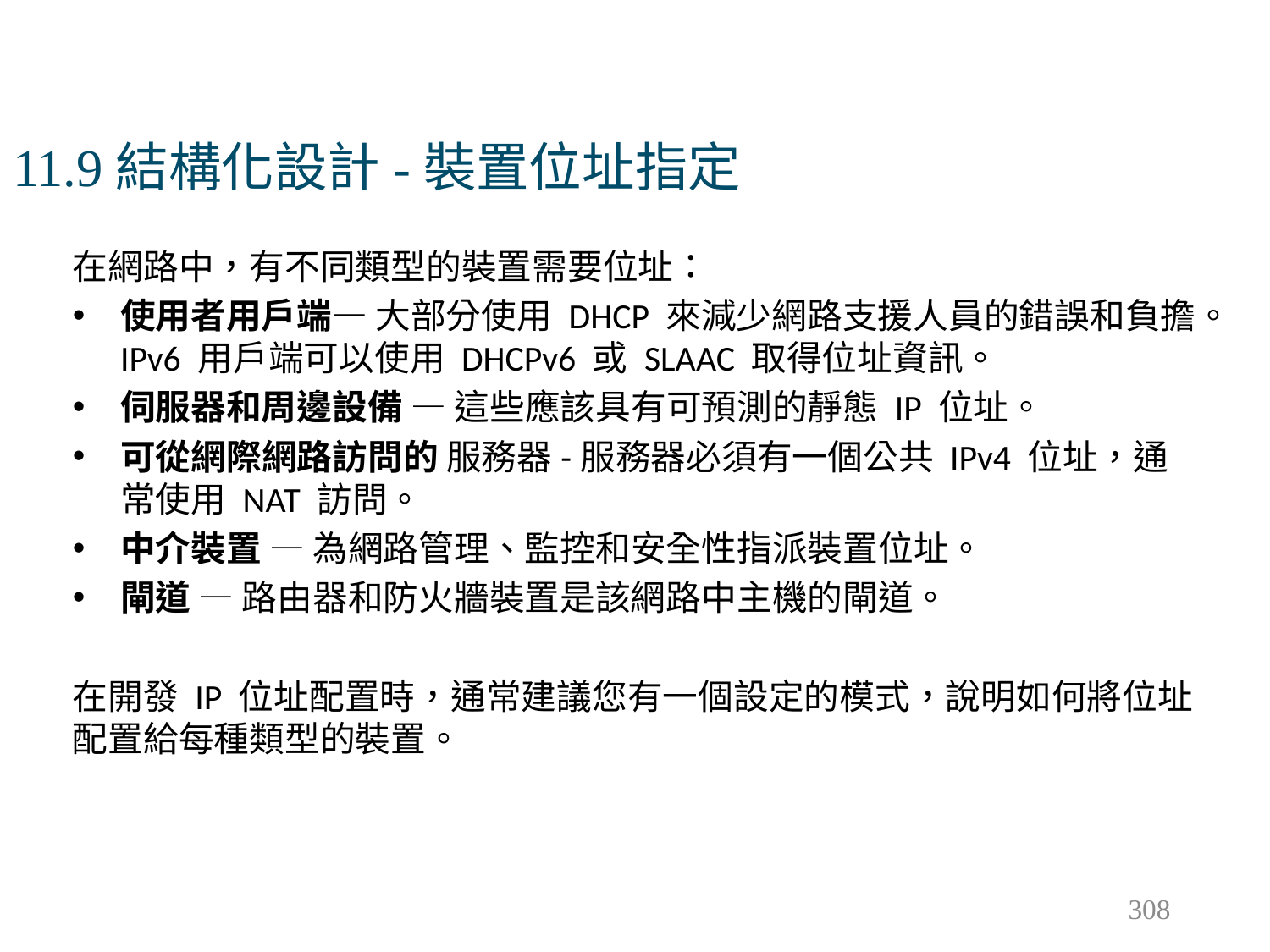

# 11.9結構化設計-裝置位址指定
在網路中，有不同類型的裝置需要位址：
使用者用戶端— 大部分使用 DHCP 來減少網路支援人員的錯誤和負擔。IPv6 用戶端可以使用 DHCPv6 或 SLAAC 取得位址資訊。
伺服器和周邊設備 — 這些應該具有可預測的靜態 IP 位址。
可從網際網路訪問的 服務器-服務器必須有一個公共 IPv4 位址，通常使用 NAT 訪問。
中介裝置 — 為網路管理、監控和安全性指派裝置位址。
閘道 — 路由器和防火牆裝置是該網路中主機的閘道。

在開發 IP 位址配置時，通常建議您有一個設定的模式，說明如何將位址配置給每種類型的裝置。
308